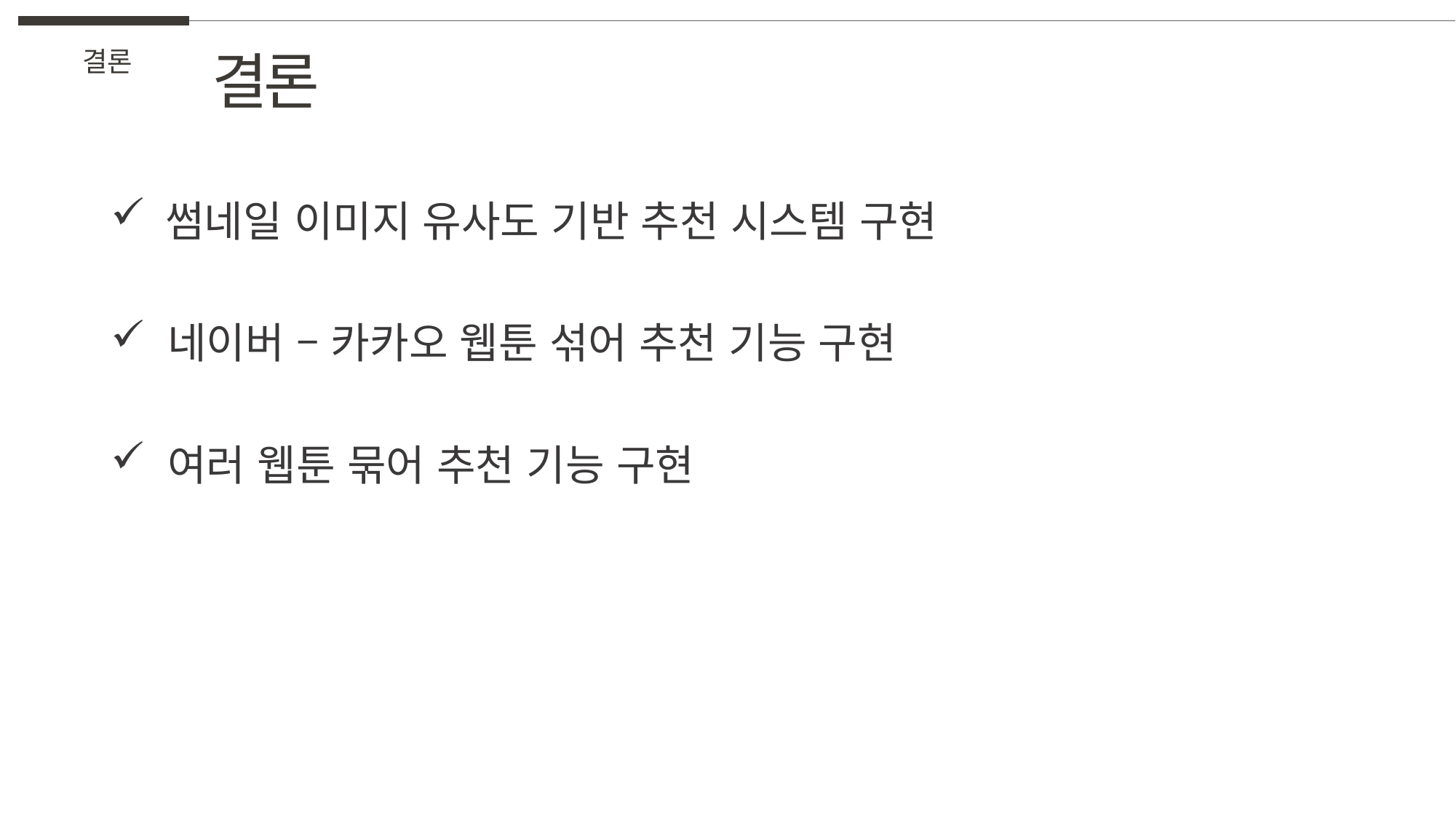

결론
결론
 썸네일 이미지 유사도 기반 추천 시스템 구현

 네이버 – 카카오 웹툰 섞어 추천 기능 구현

 여러 웹툰 묶어 추천 기능 구현